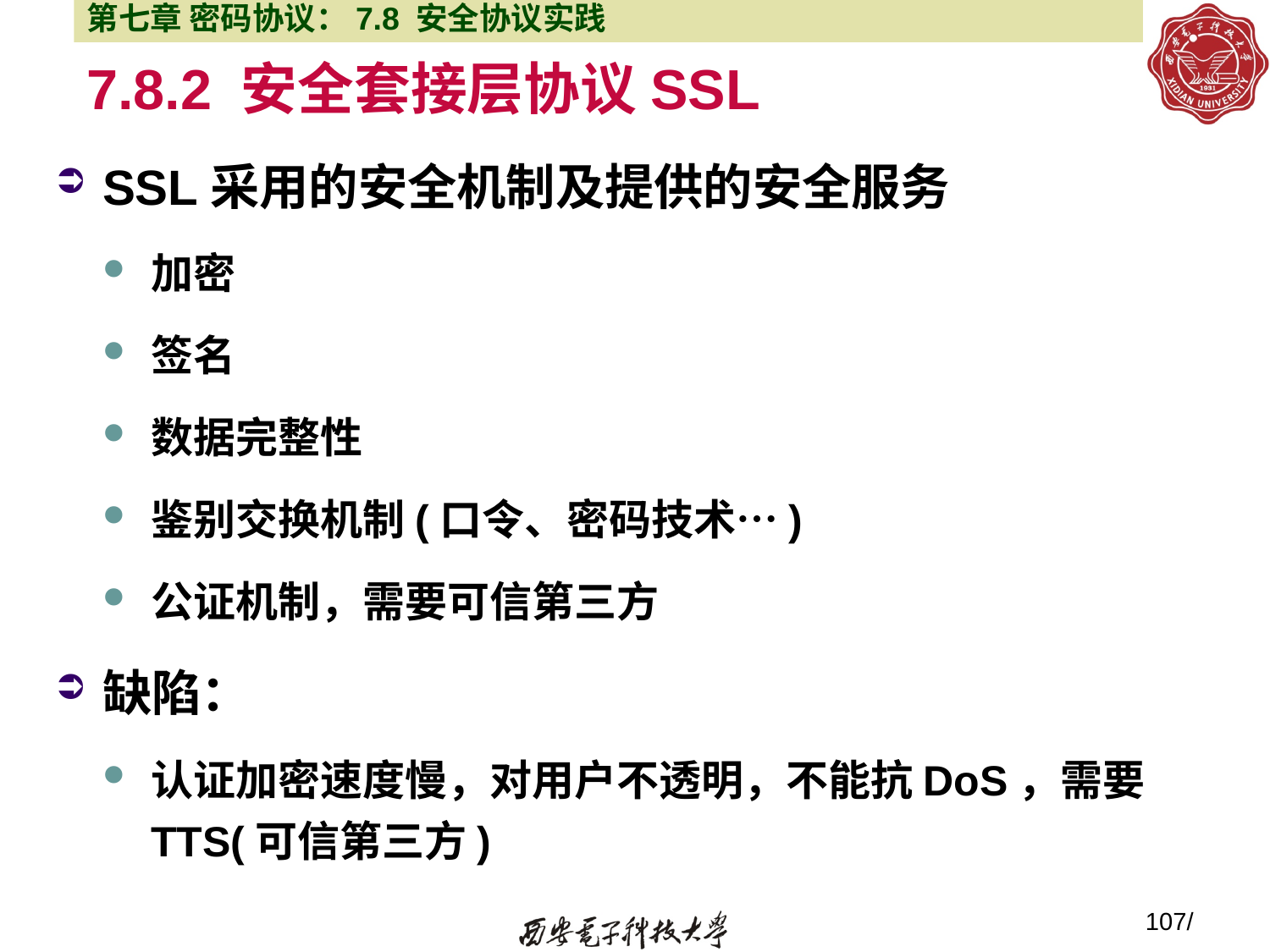

第七章 密码协议：7.8 安全协议实践
7.8.2 安全套接层协议SSL
SSL采用的安全机制及提供的安全服务
加密
签名
数据完整性
鉴别交换机制(口令、密码技术…)
公证机制，需要可信第三方
缺陷：
认证加密速度慢，对用户不透明，不能抗DoS，需要TTS(可信第三方)
107/